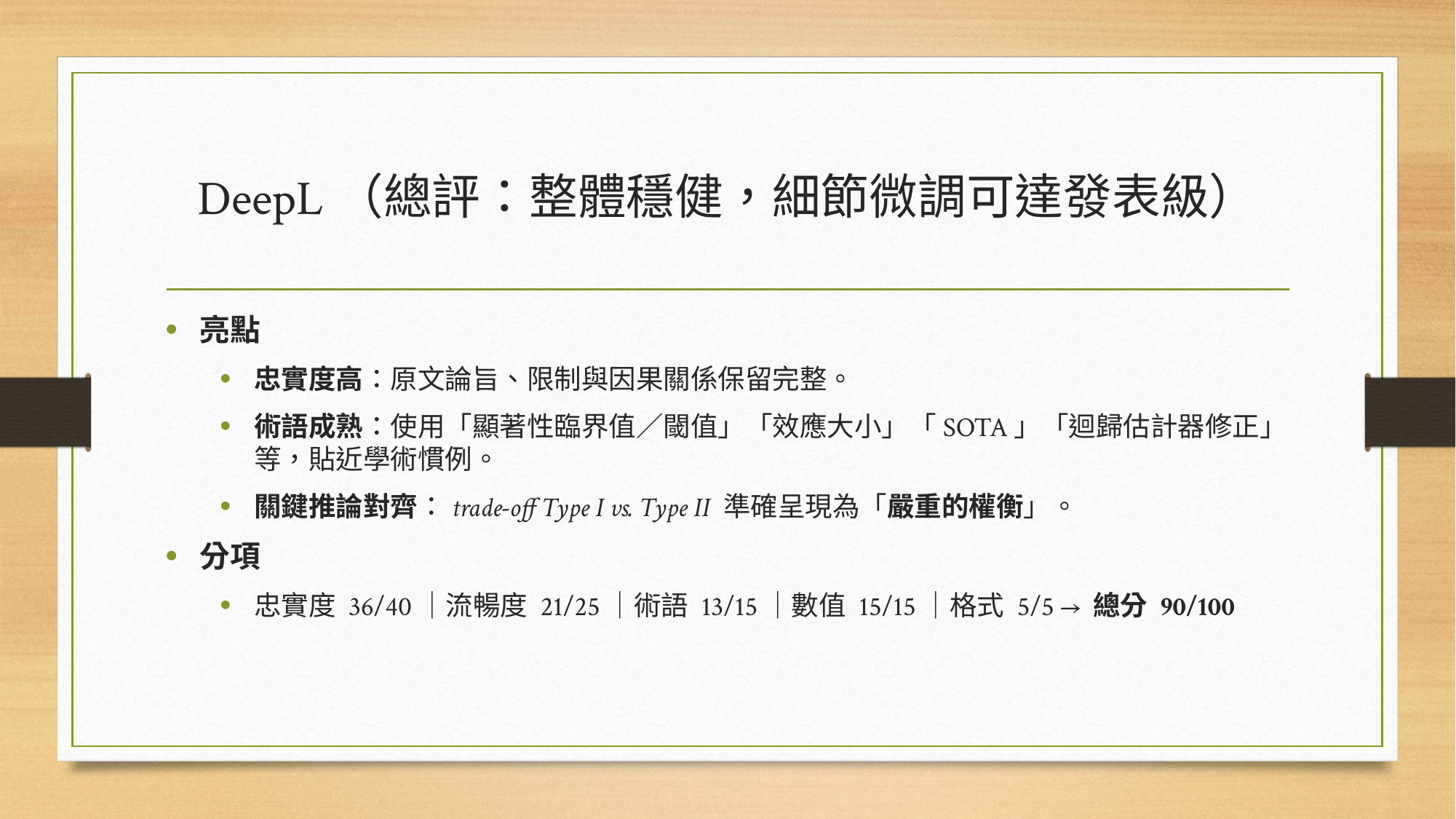

# DeepL（總評：整體穩健，細節微調可達發表級）
亮點
忠實度高：原文論旨、限制與因果關係保留完整。
術語成熟：使用「顯著性臨界值／閾值」「效應大小」「SOTA」「迴歸估計器修正」等，貼近學術慣例。
關鍵推論對齊：trade-off Type I vs. Type II 準確呈現為「嚴重的權衡」。
分項
忠實度 36/40｜流暢度 21/25｜術語 13/15｜數值 15/15｜格式 5/5 → 總分 90/100